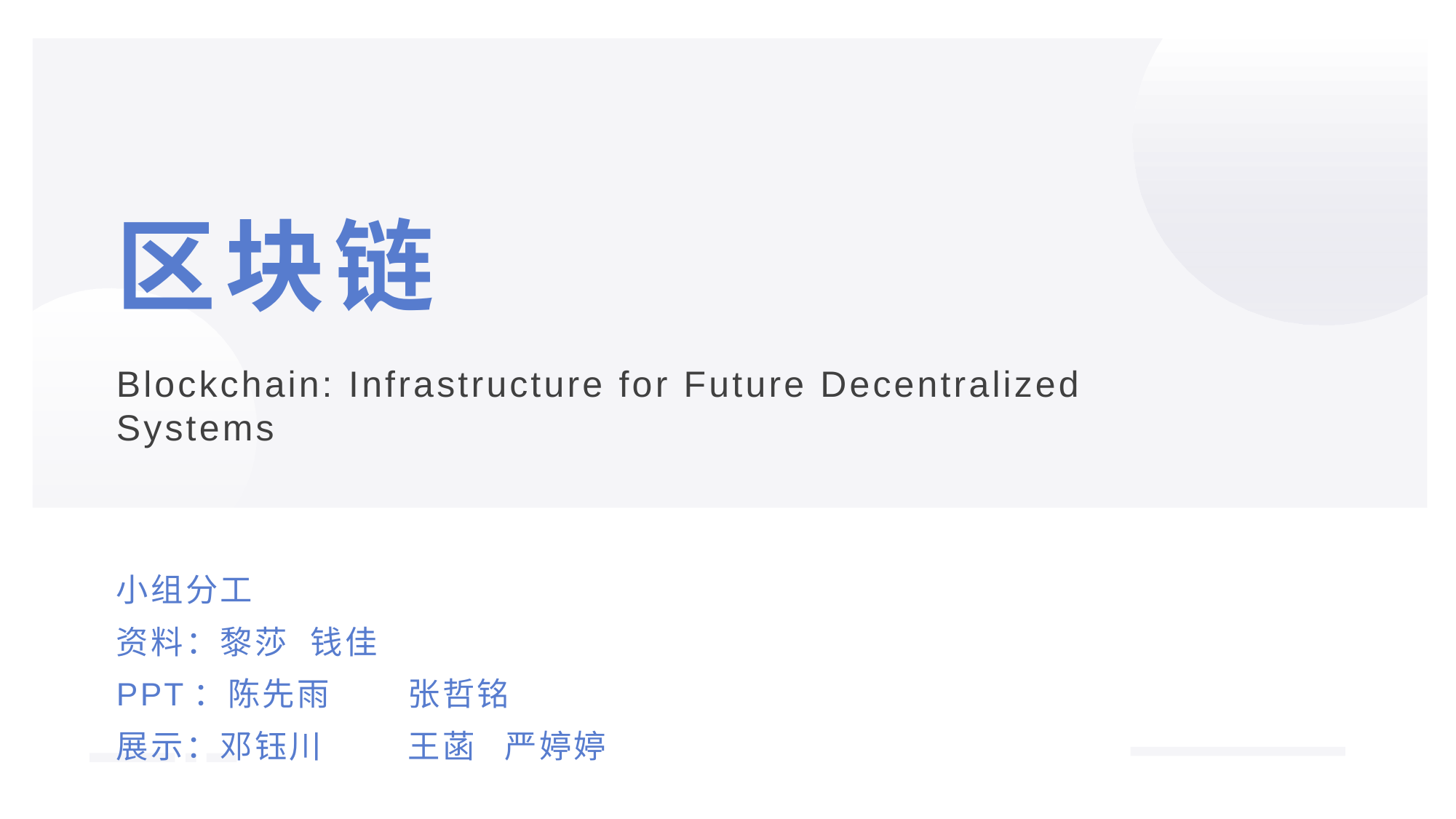

区块链
Blockchain: Infrastructure for Future Decentralized Systems
小组分工
资料：黎莎	钱佳
PPT：陈先雨	张哲铭
展示：邓钰川	王菡	严婷婷